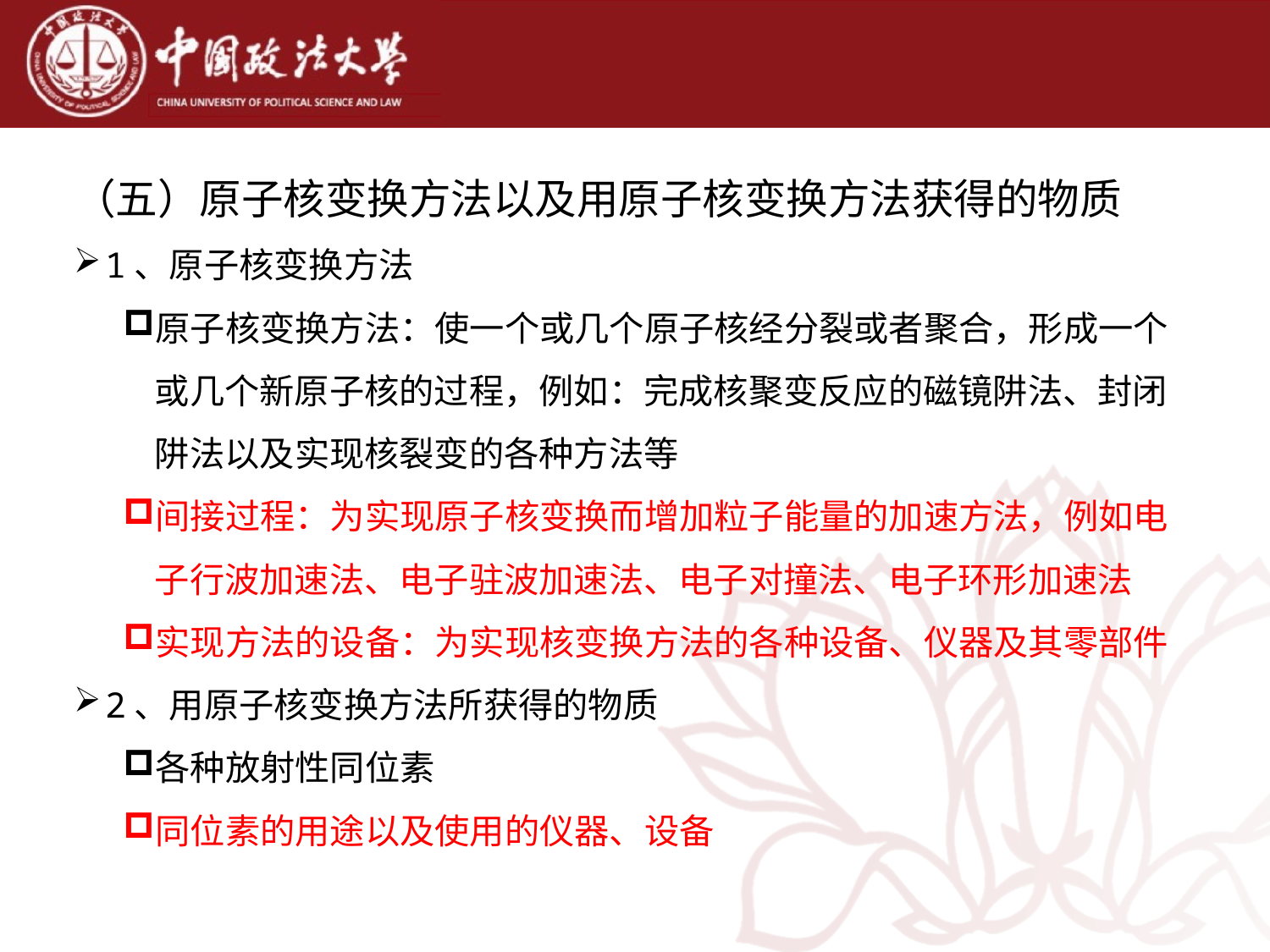

（五）原子核变换方法以及用原子核变换方法获得的物质
1、原子核变换方法
原子核变换方法：使一个或几个原子核经分裂或者聚合，形成一个或几个新原子核的过程，例如：完成核聚变反应的磁镜阱法、封闭阱法以及实现核裂变的各种方法等
间接过程：为实现原子核变换而增加粒子能量的加速方法，例如电子行波加速法、电子驻波加速法、电子对撞法、电子环形加速法
实现方法的设备：为实现核变换方法的各种设备、仪器及其零部件
2、用原子核变换方法所获得的物质
各种放射性同位素
同位素的用途以及使用的仪器、设备